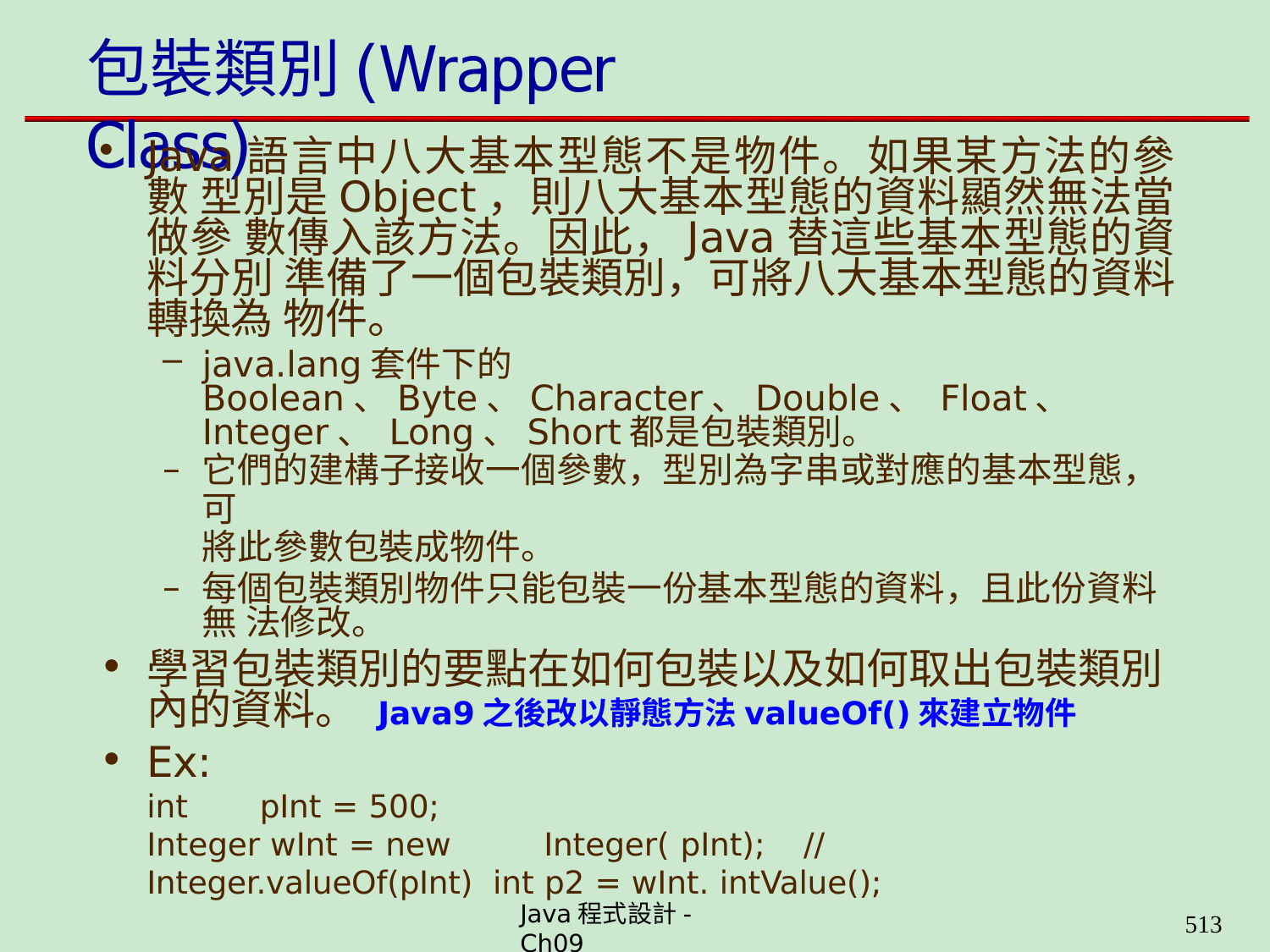

# 包裝類別(Wrapper Class)
Java語言中八大基本型態不是物件。如果某方法的參數 型別是Object，則八大基本型態的資料顯然無法當做參 數傳入該方法。因此，Java替這些基本型態的資料分別 準備了一個包裝類別，可將八大基本型態的資料轉換為 物件。
java.lang套件下的Boolean、Byte、Character、Double、 Float、 Integer、 Long、Short都是包裝類別。
它們的建構子接收一個參數，型別為字串或對應的基本型態，可
將此參數包裝成物件。
每個包裝類別物件只能包裝一份基本型態的資料，且此份資料無 法修改。
學習包裝類別的要點在如何包裝以及如何取出包裝類別 內的資料。 Java9之後改以靜態方法valueOf()來建立物件
Ex:
int	pInt = 500;
Integer wInt = new	Integer( pInt);	// Integer.valueOf(pInt)  int p2 = wInt. intValue();
Java程式設計-Ch09
513